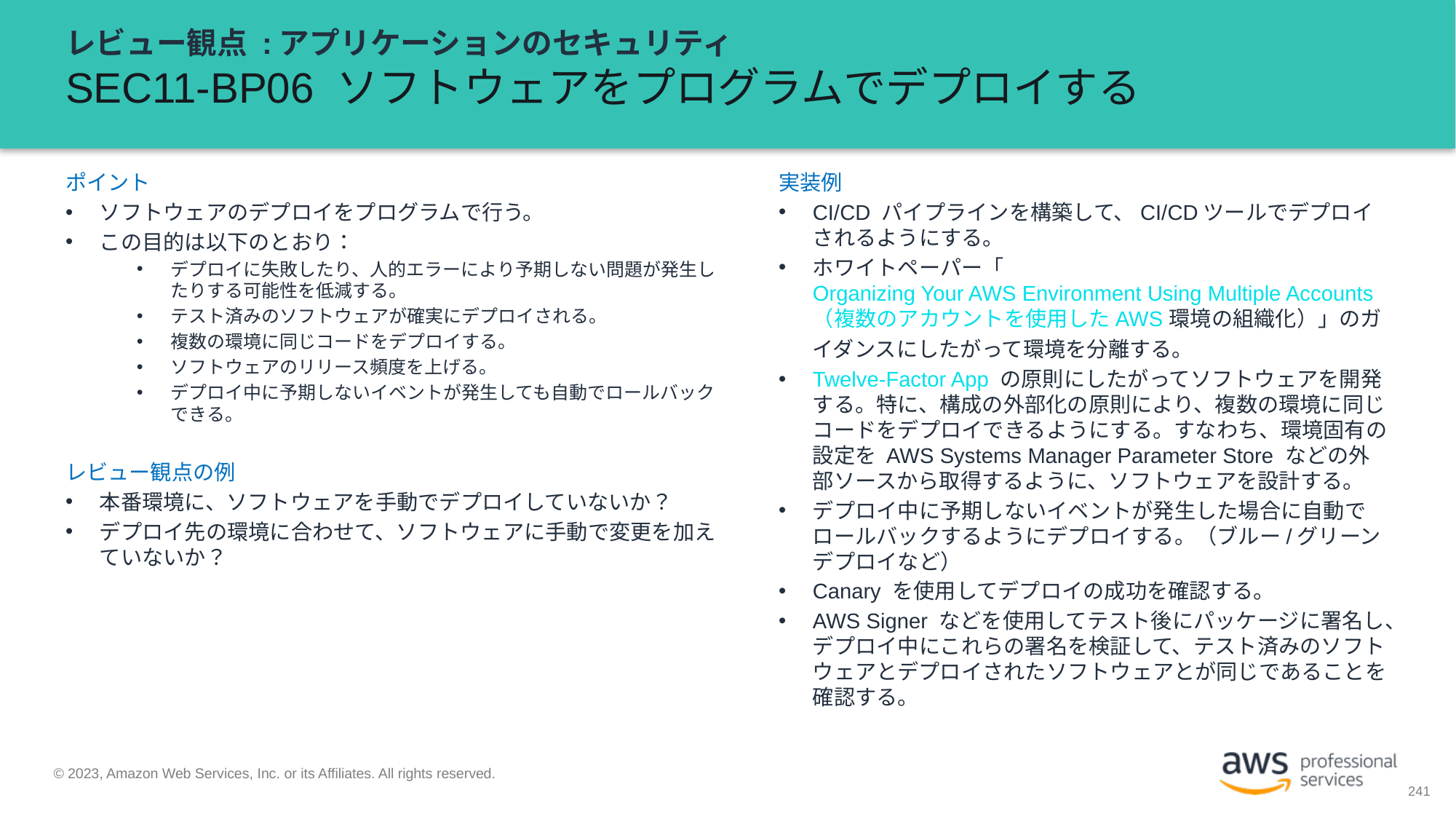

# レビュー観点 :アプリケーションのセキュリティ SEC11-BP06 ソフトウェアをプログラムでデプロイする
ポイント
ソフトウェアのデプロイをプログラムで行う。
この目的は以下のとおり：
デプロイに失敗したり、人的エラーにより予期しない問題が発生したりする可能性を低減する。
テスト済みのソフトウェアが確実にデプロイされる。
複数の環境に同じコードをデプロイする。
ソフトウェアのリリース頻度を上げる。
デプロイ中に予期しないイベントが発生しても自動でロールバックできる。

レビュー観点の例
本番環境に、ソフトウェアを手動でデプロイしていないか？
デプロイ先の環境に合わせて、ソフトウェアに手動で変更を加えていないか？
実装例
CI/CD パイプラインを構築して、CI/CDツールでデプロイされるようにする。
ホワイトペーパー「Organizing Your AWS Environment Using Multiple Accounts（複数のアカウントを使用した AWS 環境の組織化）」のガイダンスにしたがって環境を分離する。
Twelve-Factor App の原則にしたがってソフトウェアを開発する。特に、構成の外部化の原則により、複数の環境に同じコードをデプロイできるようにする。すなわち、環境固有の設定を AWS Systems Manager Parameter Store などの外部ソースから取得するように、ソフトウェアを設計する。
デプロイ中に予期しないイベントが発生した場合に自動でロールバックするようにデプロイする。（ブルー/グリーンデプロイなど）
Canary を使用してデプロイの成功を確認する。
AWS Signer などを使用してテスト後にパッケージに署名し、デプロイ中にこれらの署名を検証して、テスト済みのソフトウェアとデプロイされたソフトウェアとが同じであることを確認する。